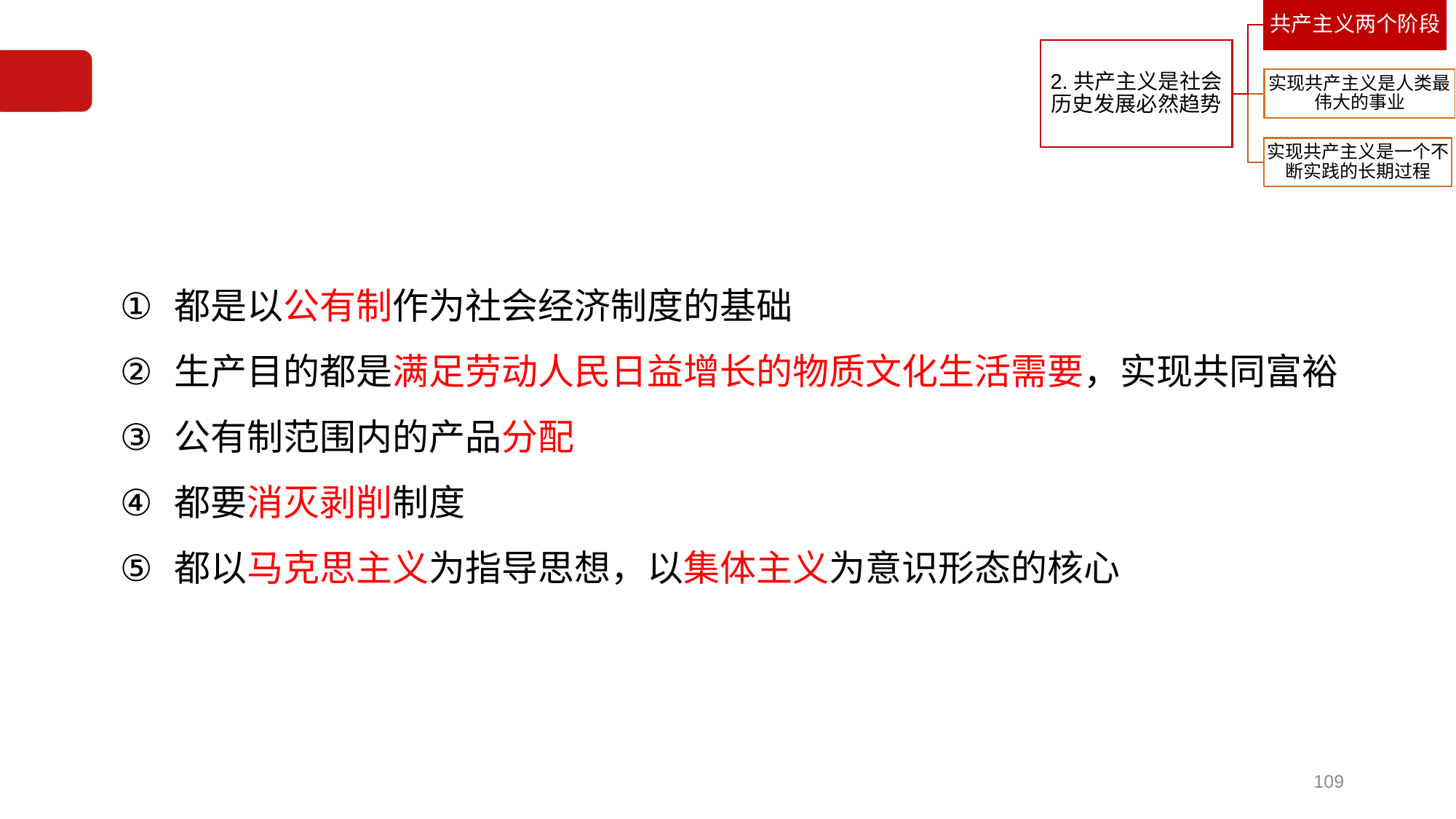

2.共产主义是社会历史发展必然趋势
共产主义两个阶段
实现共产主义是人类最伟大的事业
实现共产主义是一个不断实践的长期过程
都是以公有制作为社会经济制度的基础
生产目的都是满足劳动人民日益增长的物质文化生活需要，实现共同富裕
公有制范围内的产品分配
都要消灭剥削制度
都以马克思主义为指导思想，以集体主义为意识形态的核心

109